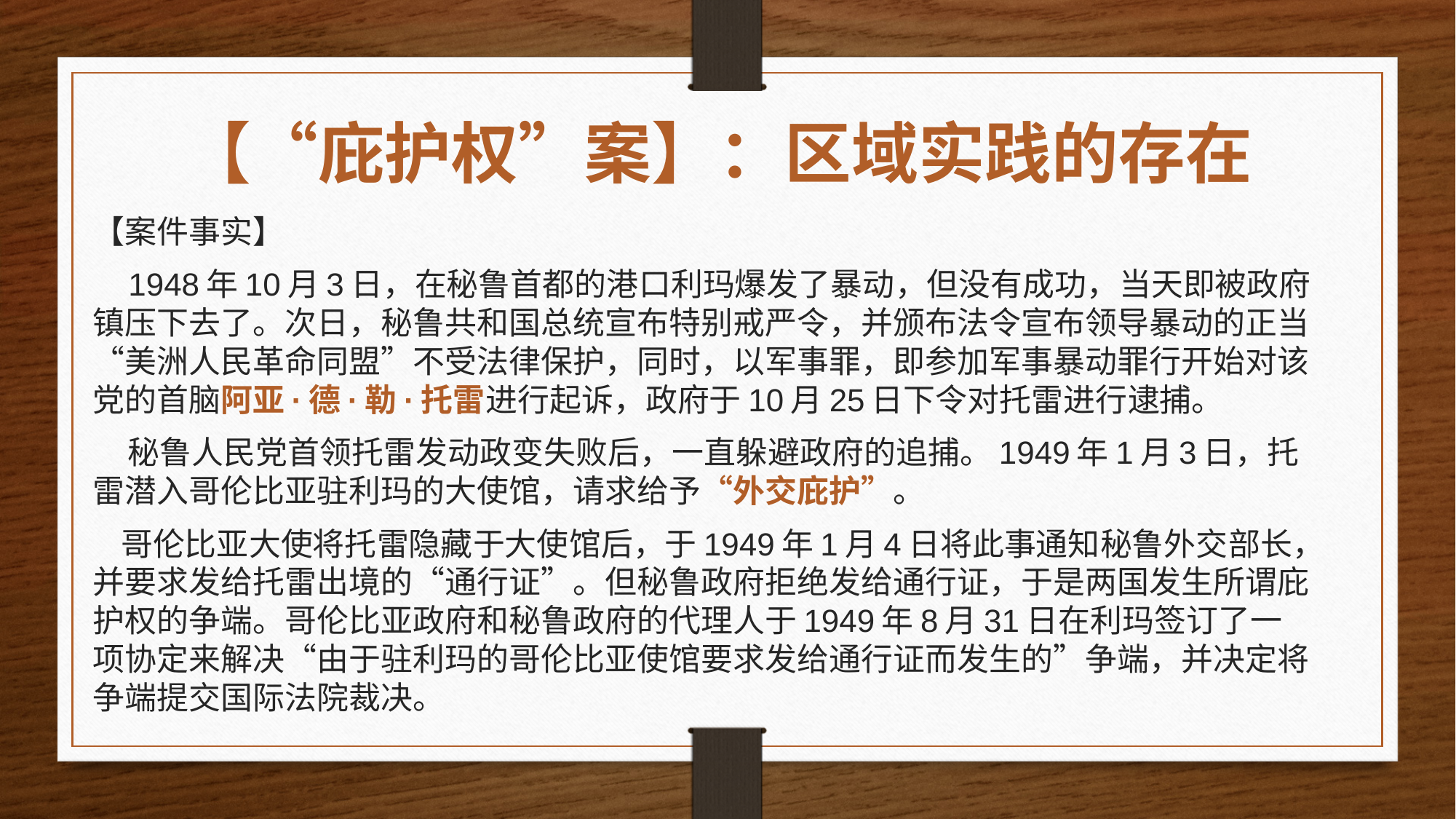

# 【“庇护权”案】：区域实践的存在
【案件事实】
    1948年10月3日，在秘鲁首都的港口利玛爆发了暴动，但没有成功，当天即被政府镇压下去了。次日，秘鲁共和国总统宣布特别戒严令，并颁布法令宣布领导暴动的正当“美洲人民革命同盟”不受法律保护，同时，以军事罪，即参加军事暴动罪行开始对该党的首脑阿亚·德·勒·托雷进行起诉，政府于10月25日下令对托雷进行逮捕。
    秘鲁人民党首领托雷发动政变失败后，一直躲避政府的追捕。1949年1月3日，托雷潜入哥伦比亚驻利玛的大使馆，请求给予“外交庇护”。
   哥伦比亚大使将托雷隐藏于大使馆后，于1949年1月4日将此事通知秘鲁外交部长，并要求发给托雷出境的“通行证”。但秘鲁政府拒绝发给通行证，于是两国发生所谓庇护权的争端。哥伦比亚政府和秘鲁政府的代理人于1949年8月31日在利玛签订了一项协定来解决“由于驻利玛的哥伦比亚使馆要求发给通行证而发生的”争端，并决定将争端提交国际法院裁决。